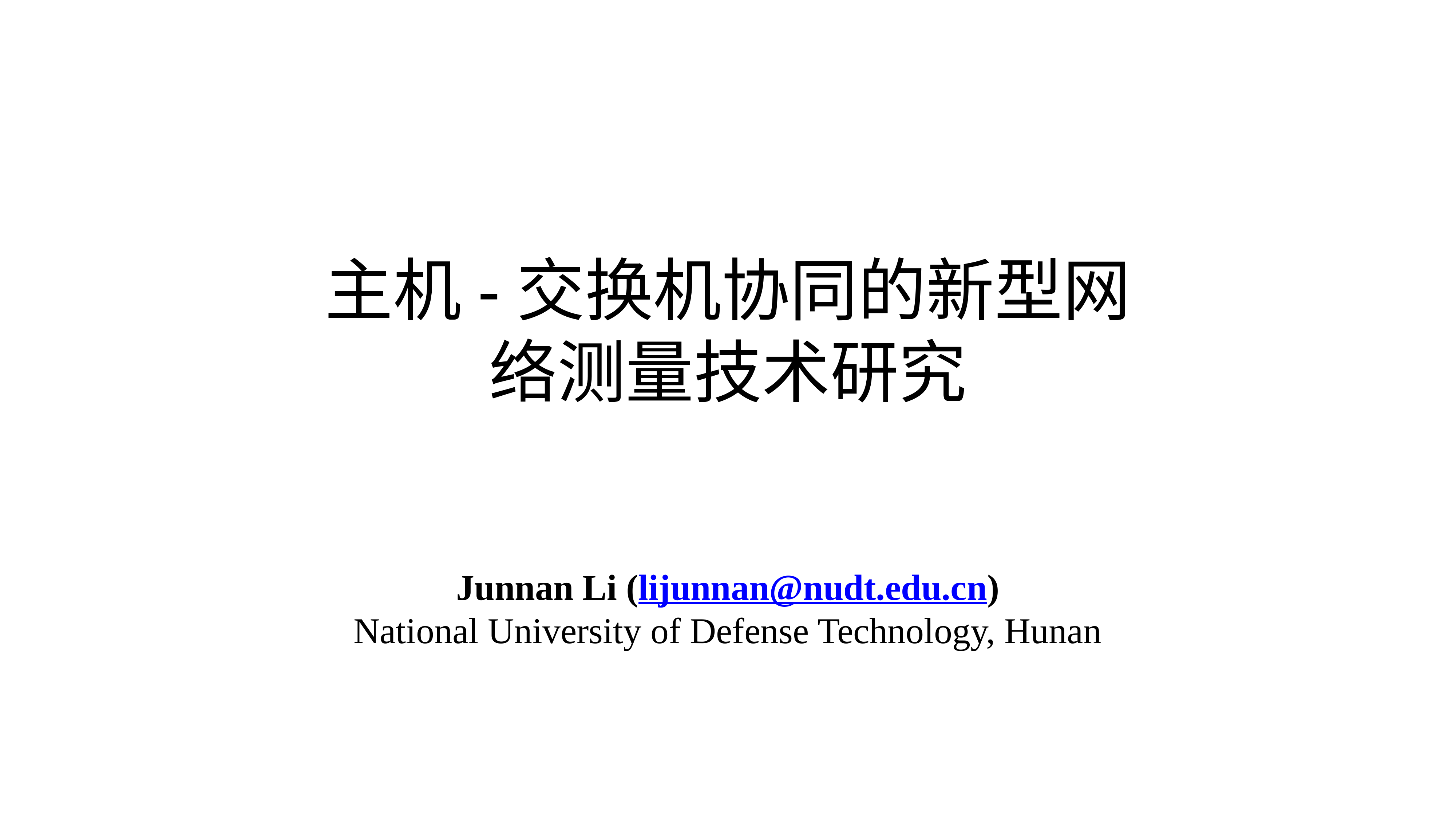

# 主机-交换机协同的新型网络测量技术研究
Junnan Li (lijunnan@nudt.edu.cn)
National University of Defense Technology, Hunan